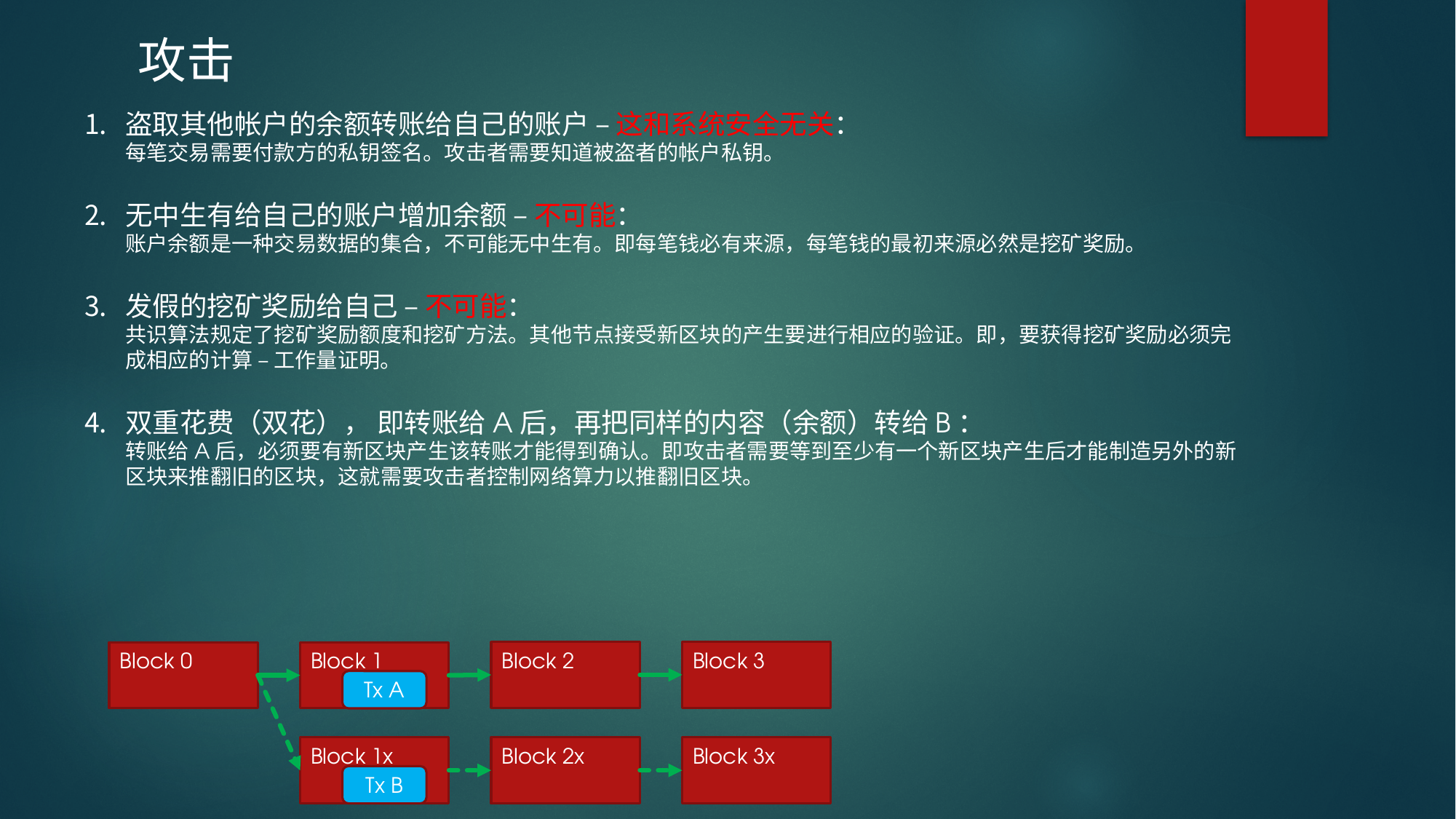

攻击

盗取其他帐户的余额转账给自己的账户 – 这和系统安全无关：
每笔交易需要付款方的私钥签名。攻击者需要知道被盗者的帐户私钥。

无中生有给自己的账户增加余额 – 不可能：
账户余额是一种交易数据的集合，不可能无中生有。即每笔钱必有来源，每笔钱的最初来源必然是挖矿奖励。

发假的挖矿奖励给自己 – 不可能：
共识算法规定了挖矿奖励额度和挖矿方法。其他节点接受新区块的产生要进行相应的验证。即，要获得挖矿奖励必须完成相应的计算 – 工作量证明。

双重花费（双花）， 即转账给A后，再把同样的内容（余额）转给B：
转账给A后，必须要有新区块产生该转账才能得到确认。即攻击者需要等到至少有一个新区块产生后才能制造另外的新区块来推翻旧的区块，这就需要攻击者控制网络算力以推翻旧区块。
Block 2
Block 3
Block 0
Block 1
Tx A
Block 1x
Block 2x
Block 3x
Tx B
RESTRICTED